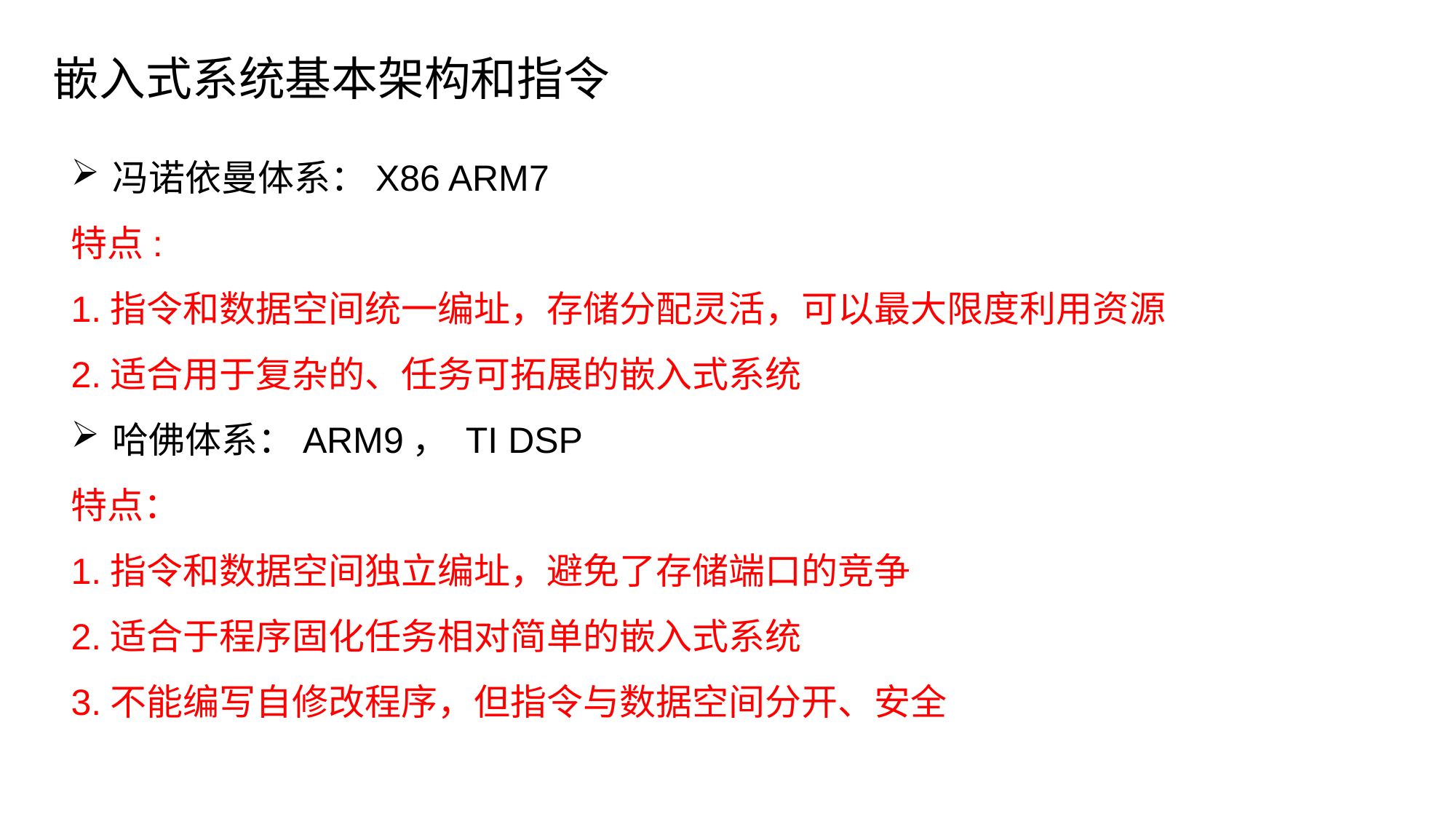

# 嵌入式系统基本架构和指令
冯诺依曼体系：X86 ARM7
特点:
1.指令和数据空间统一编址，存储分配灵活，可以最大限度利用资源
2.适合用于复杂的、任务可拓展的嵌入式系统
哈佛体系：ARM9， TI DSP
特点：
1.指令和数据空间独立编址，避免了存储端口的竞争
2.适合于程序固化任务相对简单的嵌入式系统
3.不能编写自修改程序，但指令与数据空间分开、安全
2